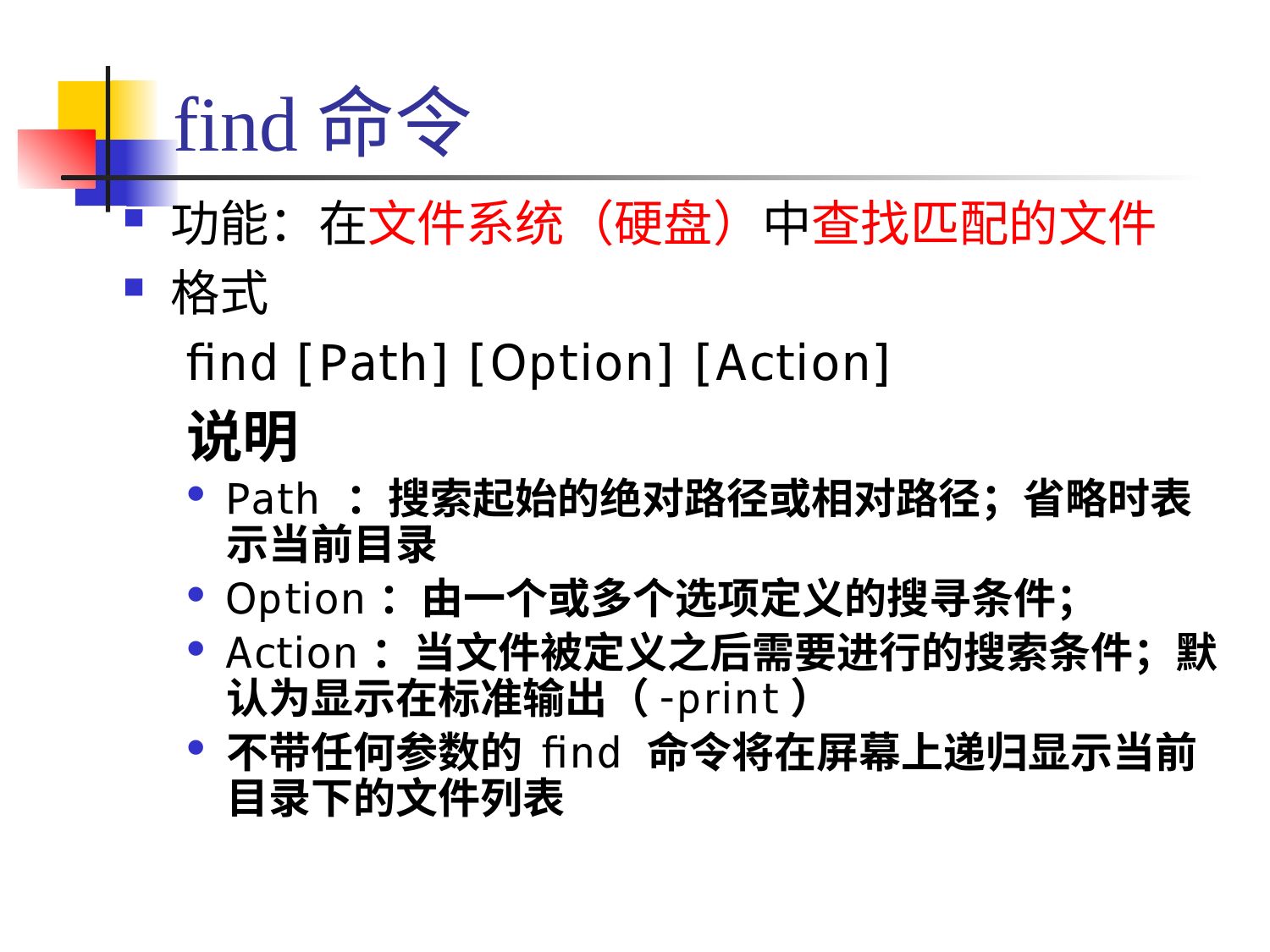

# find命令
功能：在文件系统（硬盘）中查找匹配的文件
格式
find [Path] [Option] [Action]
说明
Path ：搜索起始的绝对路径或相对路径；省略时表示当前目录
Option：由一个或多个选项定义的搜寻条件；
Action：当文件被定义之后需要进行的搜索条件；默认为显示在标准输出（-print）
不带任何参数的 find 命令将在屏幕上递归显示当前目录下的文件列表